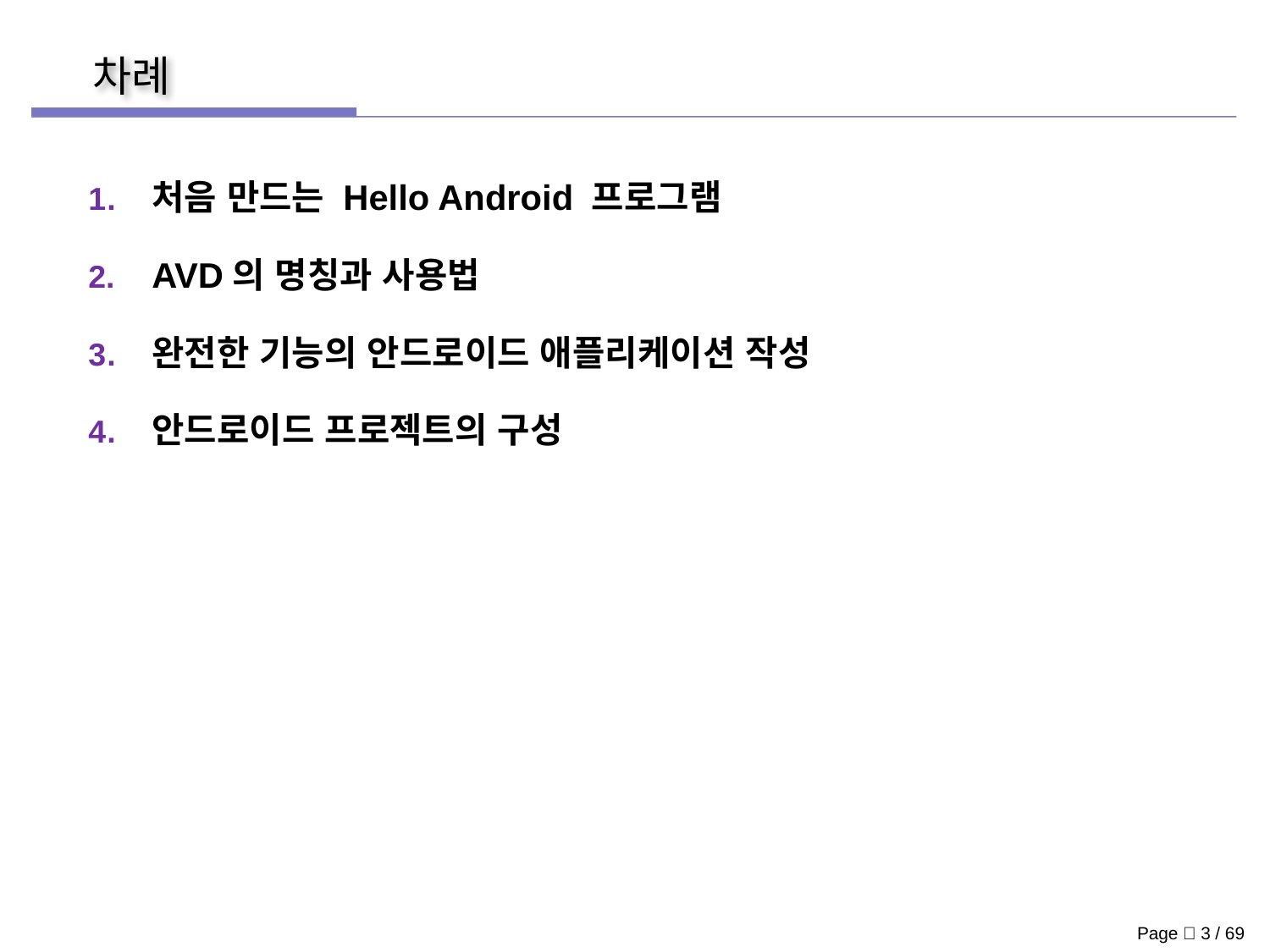

처음 만드는 Hello Android 프로그램
AVD의 명칭과 사용법
완전한 기능의 안드로이드 애플리케이션 작성
안드로이드 프로젝트의 구성